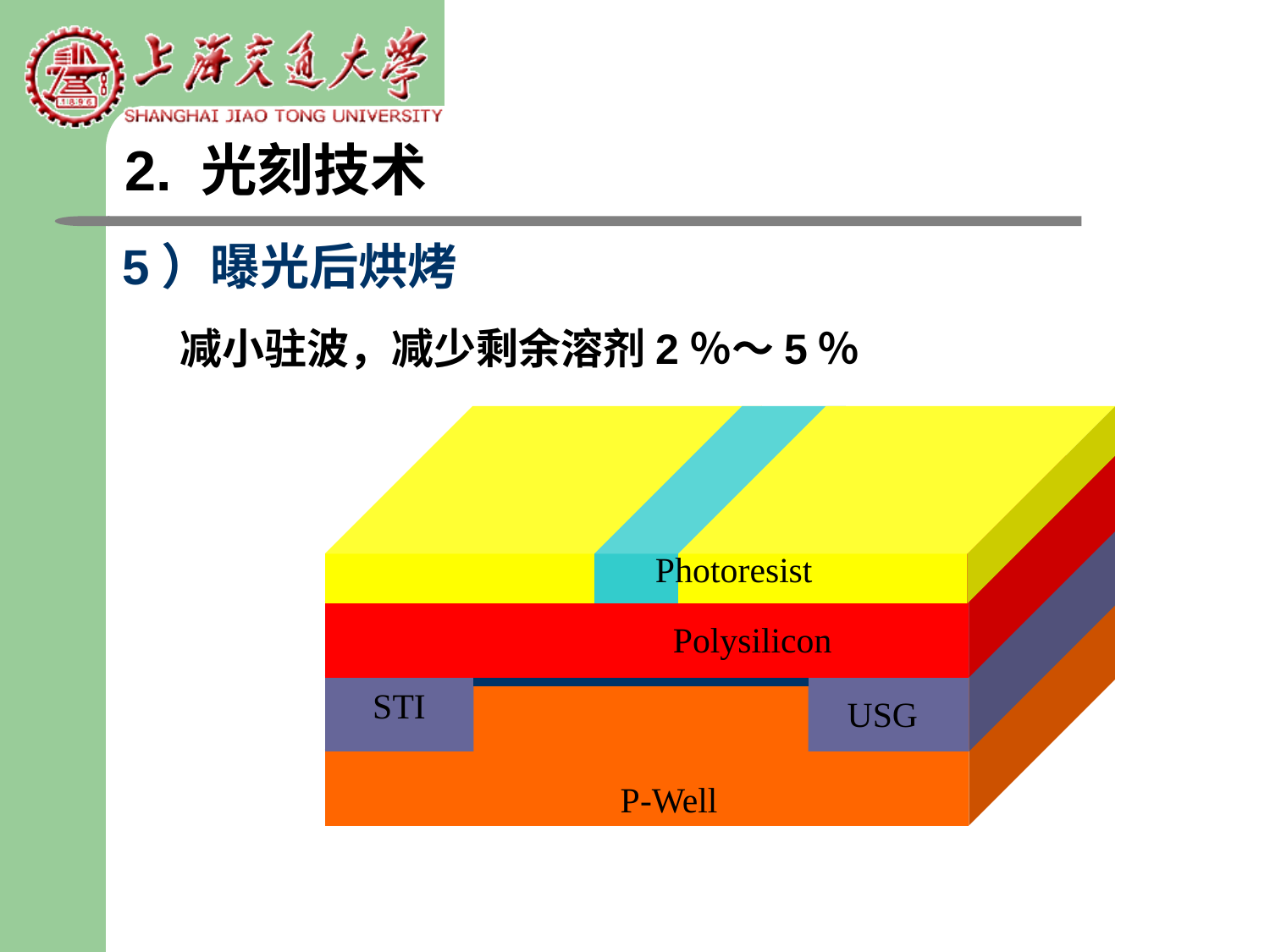

2. 光刻技术
5）曝光后烘烤
减小驻波，减少剩余溶剂2％～5％

Photoresist

Polysilicon
STI

USG
P-Well